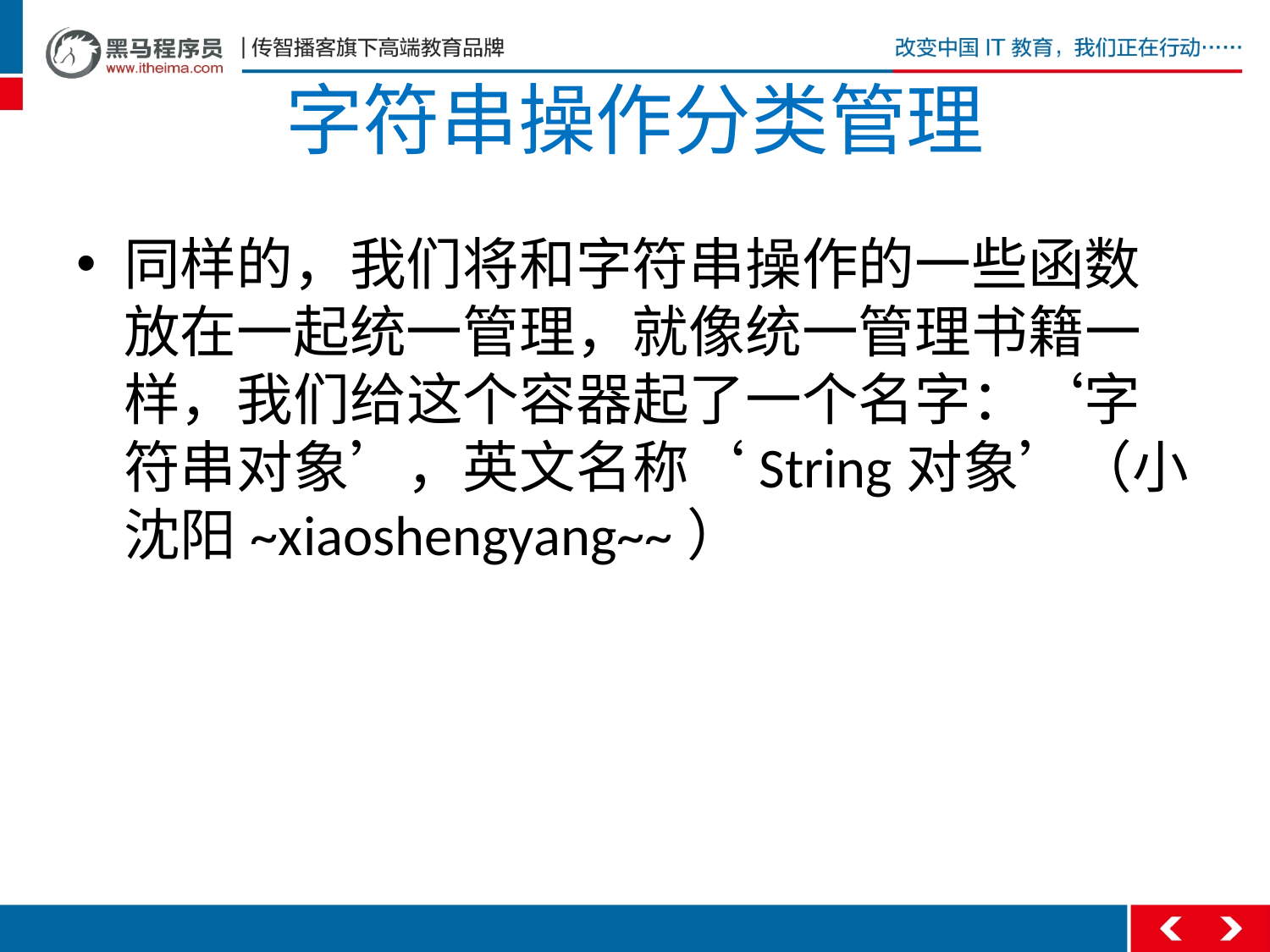

# 字符串操作分类管理
同样的，我们将和字符串操作的一些函数放在一起统一管理，就像统一管理书籍一样，我们给这个容器起了一个名字：‘字符串对象’，英文名称‘String对象’（小沈阳~xiaoshengyang~~）